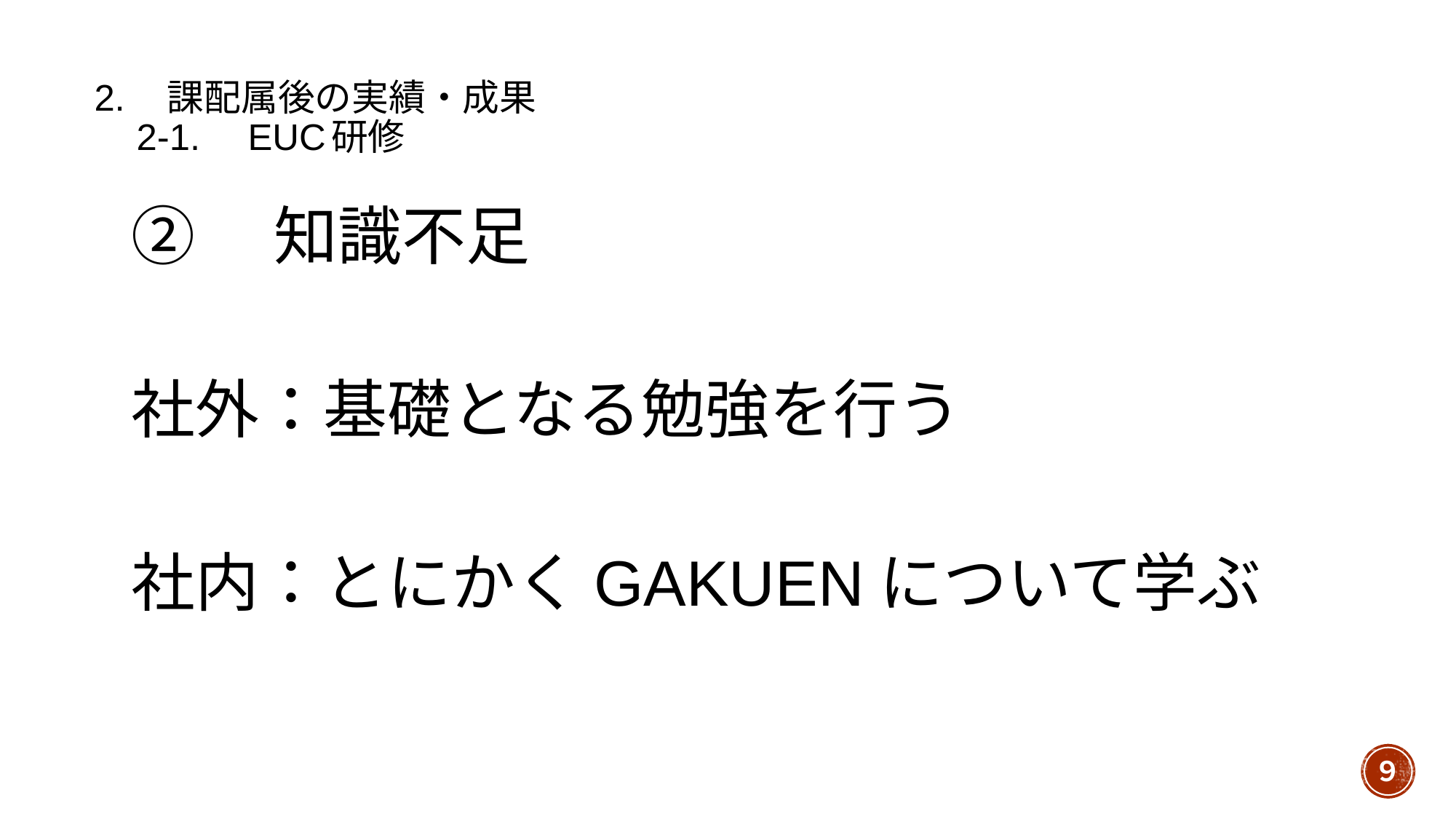

# 2.　課配属後の実績・成果 　2-1.　EUC研修
②　知識不足

社外：基礎となる勉強を行う

社内：とにかくGAKUENについて学ぶ

９